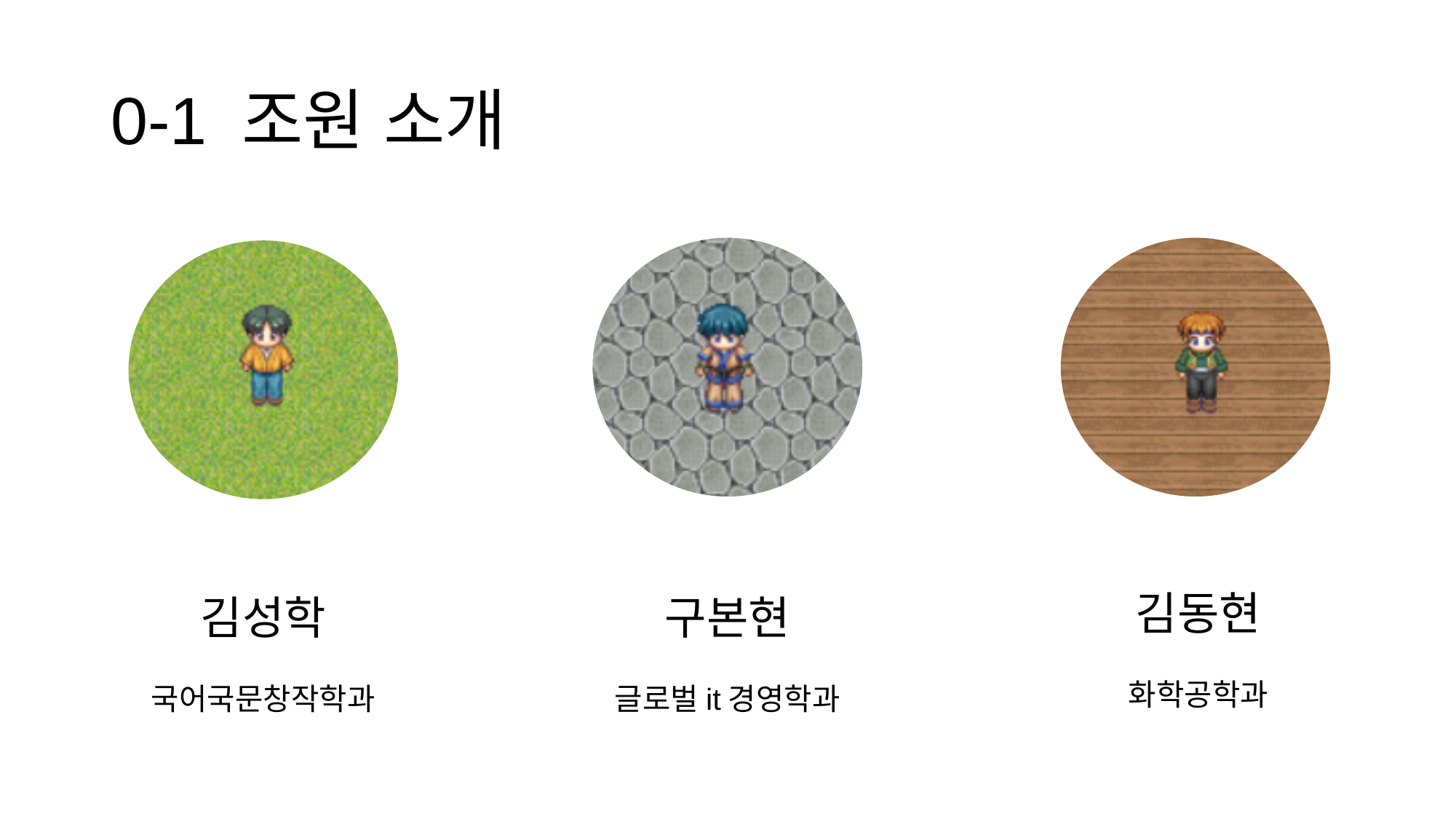

# 0-1 조원 소개

김동현

화학공학과
김성학

국어국문창작학과
구본현

글로벌it경영학과